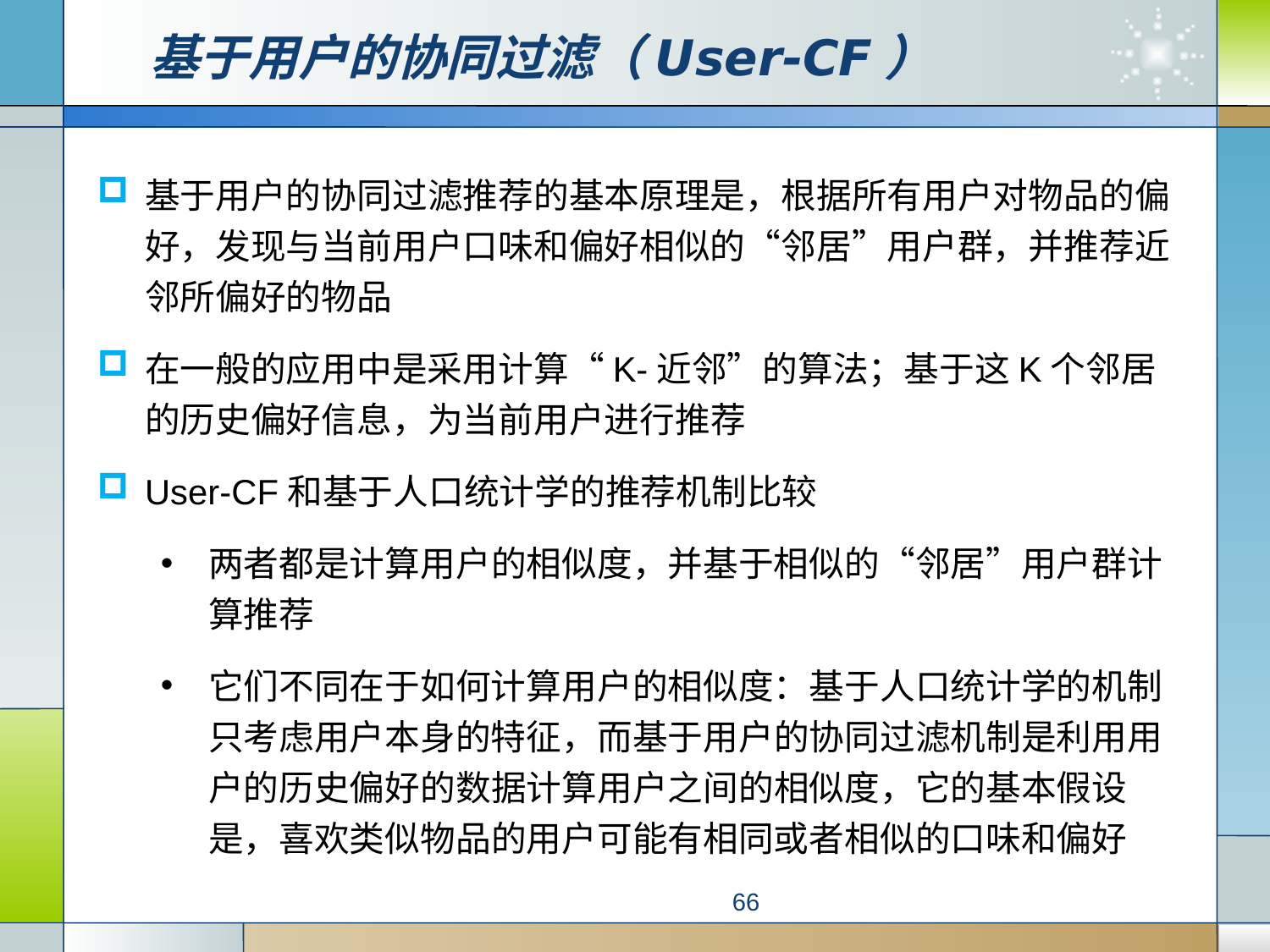

# 基于用户的协同过滤（User-CF）
基于用户的协同过滤推荐的基本原理是，根据所有用户对物品的偏好，发现与当前用户口味和偏好相似的“邻居”用户群，并推荐近邻所偏好的物品
在一般的应用中是采用计算“K-近邻”的算法；基于这K个邻居的历史偏好信息，为当前用户进行推荐
User-CF和基于人口统计学的推荐机制比较
两者都是计算用户的相似度，并基于相似的“邻居”用户群计算推荐
它们不同在于如何计算用户的相似度：基于人口统计学的机制只考虑用户本身的特征，而基于用户的协同过滤机制是利用用户的历史偏好的数据计算用户之间的相似度，它的基本假设是，喜欢类似物品的用户可能有相同或者相似的口味和偏好
66